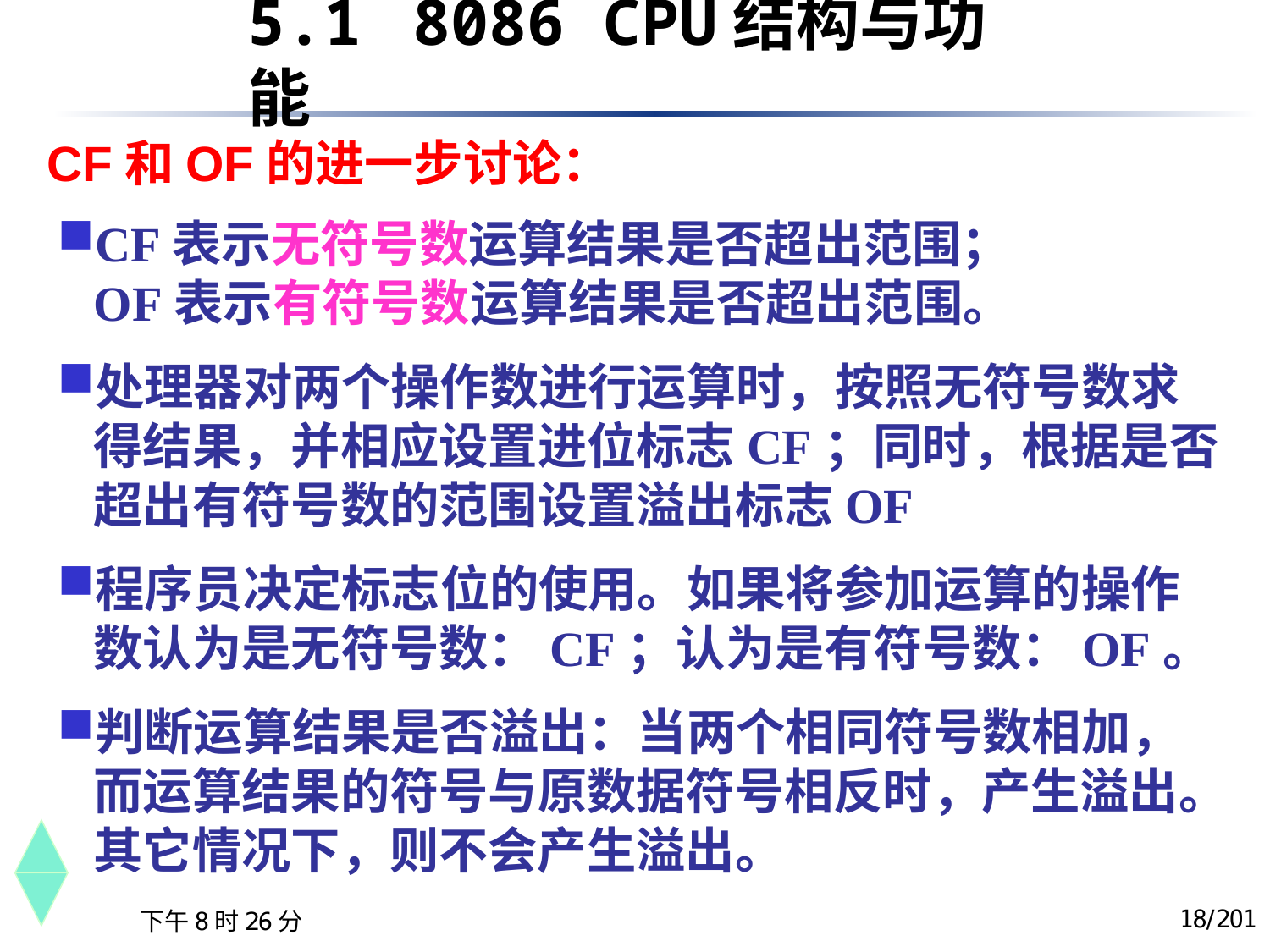

5.1	 8086 CPU结构与功能
CF和OF的进一步讨论：
CF表示无符号数运算结果是否超出范围；             OF表示有符号数运算结果是否超出范围。
处理器对两个操作数进行运算时，按照无符号数求得结果，并相应设置进位标志CF；同时，根据是否超出有符号数的范围设置溢出标志OF
程序员决定标志位的使用。如果将参加运算的操作数认为是无符号数：CF；认为是有符号数：OF。
判断运算结果是否溢出：当两个相同符号数相加，而运算结果的符号与原数据符号相反时，产生溢出。其它情况下，则不会产生溢出。
18/201
下午8时26分